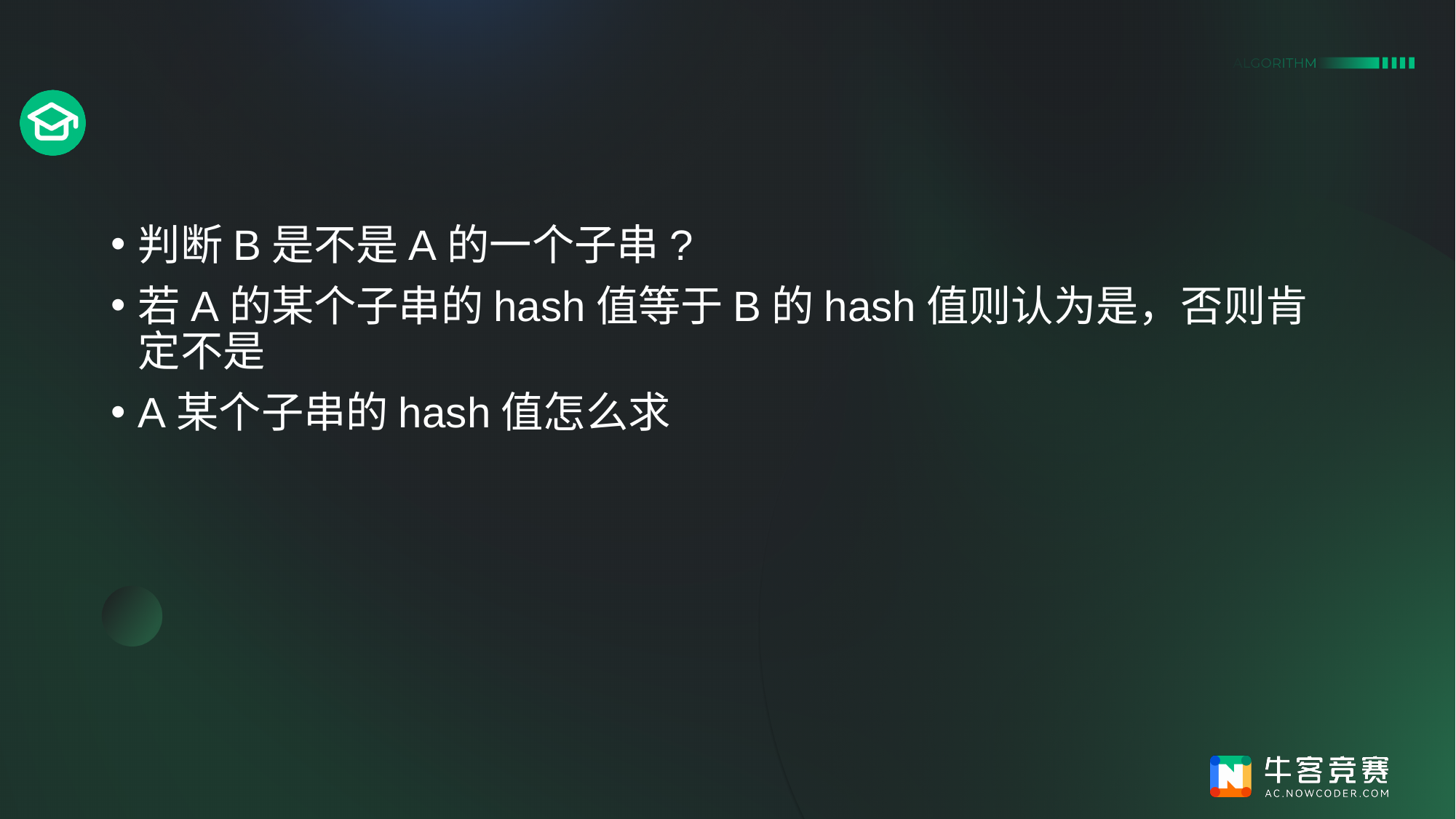

#
判断B是不是A的一个子串?
若A的某个子串的hash值等于B的hash值则认为是，否则肯定不是
A某个子串的hash值怎么求